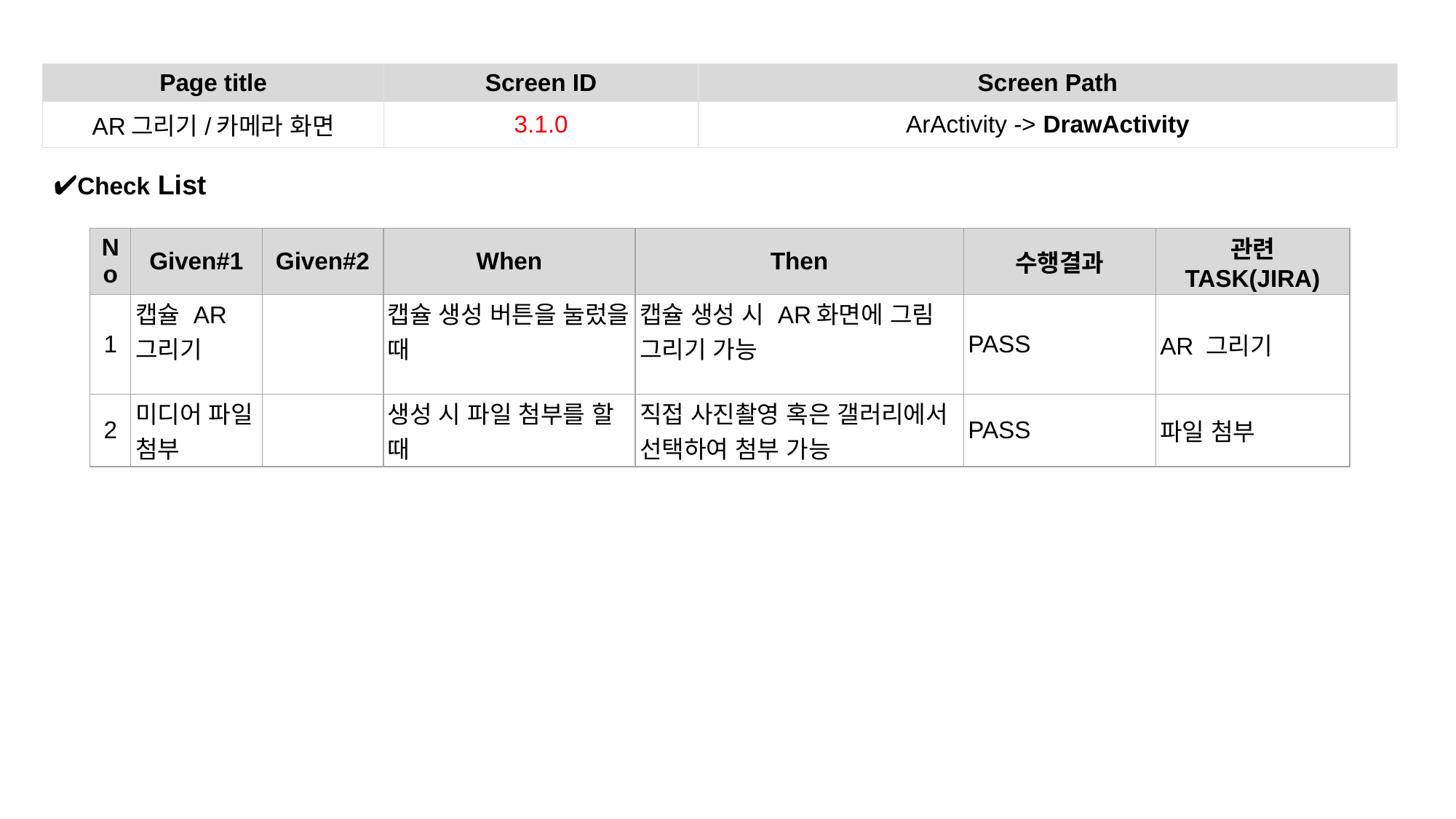

| Page title | Screen ID | Screen Path |
| --- | --- | --- |
| AR그리기/카메라 화면 | 3.1.0 | ArActivity -> DrawActivity |
✔Check List

| No | Given#1 | Given#2 | When | Then | 수행결과 | 관련 TASK(JIRA) |
| --- | --- | --- | --- | --- | --- | --- |
| 1 | 캡슐 AR 그리기 |  | 캡슐 생성 버튼을 눌렀을 때 | 캡슐 생성 시 AR화면에 그림 그리기 가능 | PASS | AR 그리기 |
| 2 | 미디어 파일 첨부 |  | 생성 시 파일 첨부를 할 때 | 직접 사진촬영 혹은 갤러리에서 선택하여 첨부 가능 | PASS | 파일 첨부 |